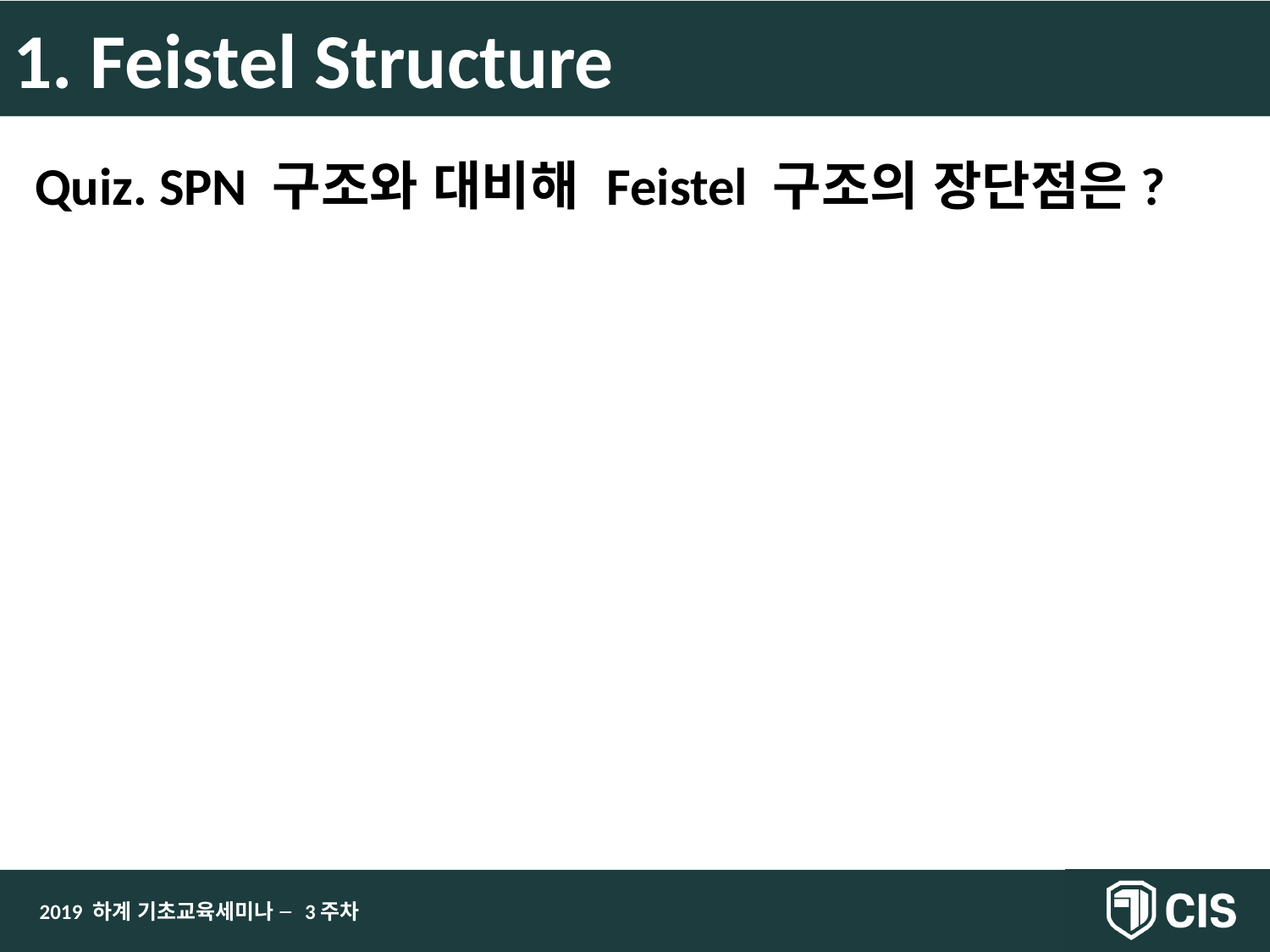

1. Feistel Structure
Quiz. SPN 구조와 대비해 Feistel 구조의 장단점은?
2019 하계 기초교육세미나 – 3주차